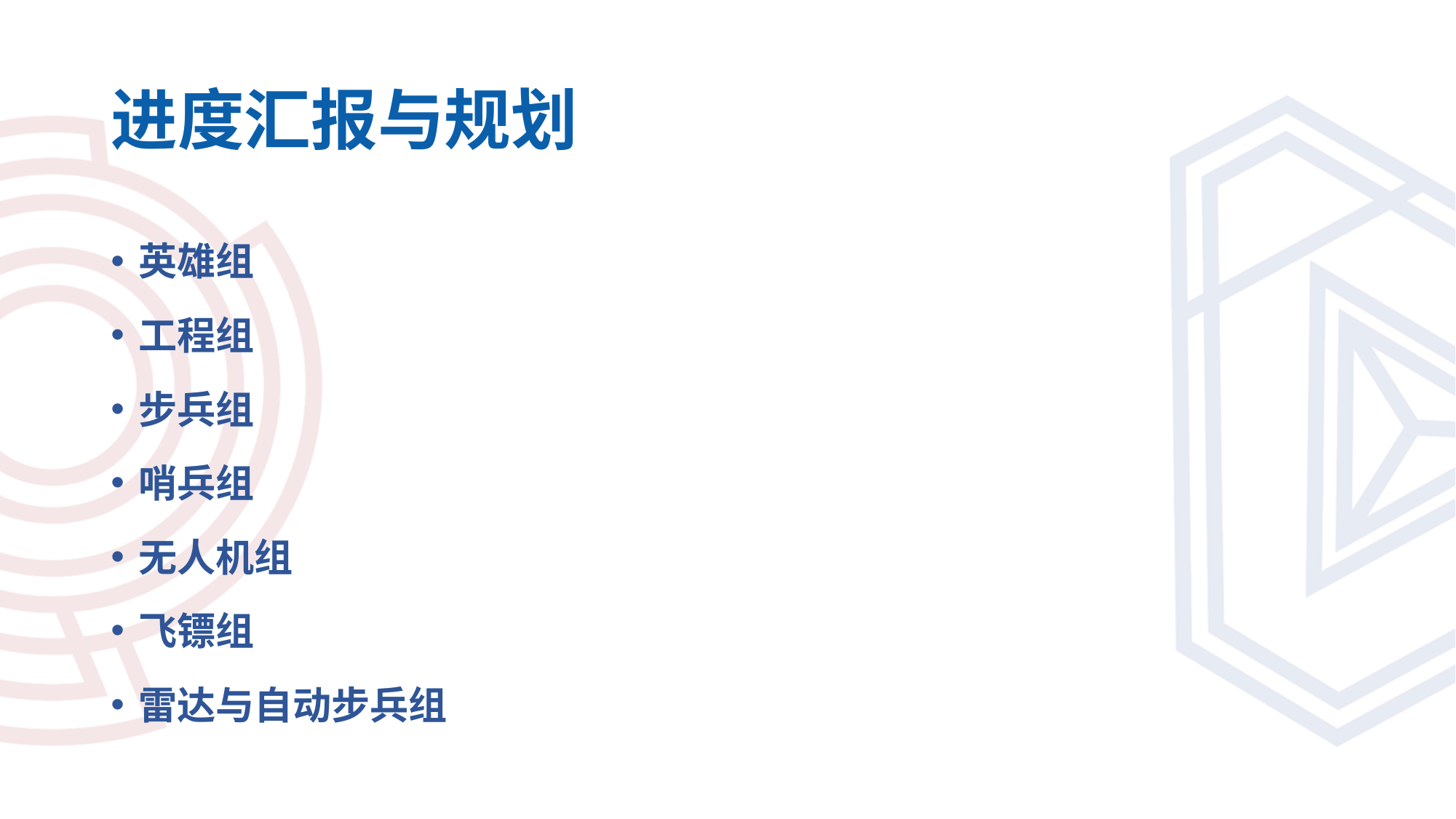

# 进度汇报与规划
英雄组
工程组
步兵组
哨兵组
无人机组
飞镖组
雷达与自动步兵组